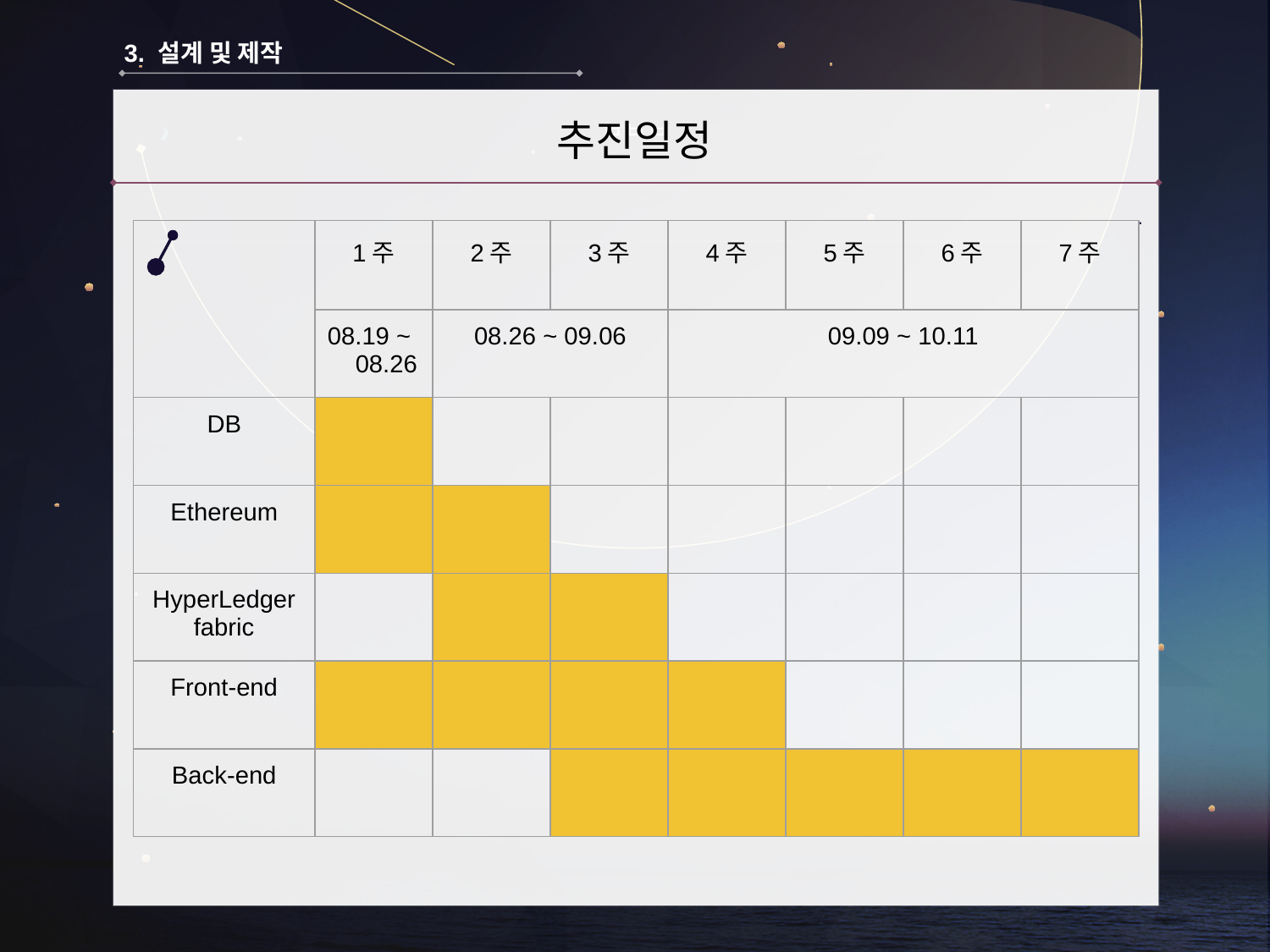

3. 설계 및 제작
ㅂㅂㅂ

·

추진일정
|  | 1주 | 2주 | 3주 | 4주 | 5주 | 6주 | 7주 |
| --- | --- | --- | --- | --- | --- | --- | --- |
|  | 08.19 ~ 08.26 | 08.26 ~ 09.06 |  | 09.09 ~ 10.11 |  |  |  |
| DB |  |  |  |  |  |  |  |
| Ethereum |  |  |  |  |  |  |  |
| HyperLedger fabric |  |  |  |  |  |  |  |
| Front-end |  |  |  |  |  |  |  |
| Back-end |  |  |  |  |  |  |  |